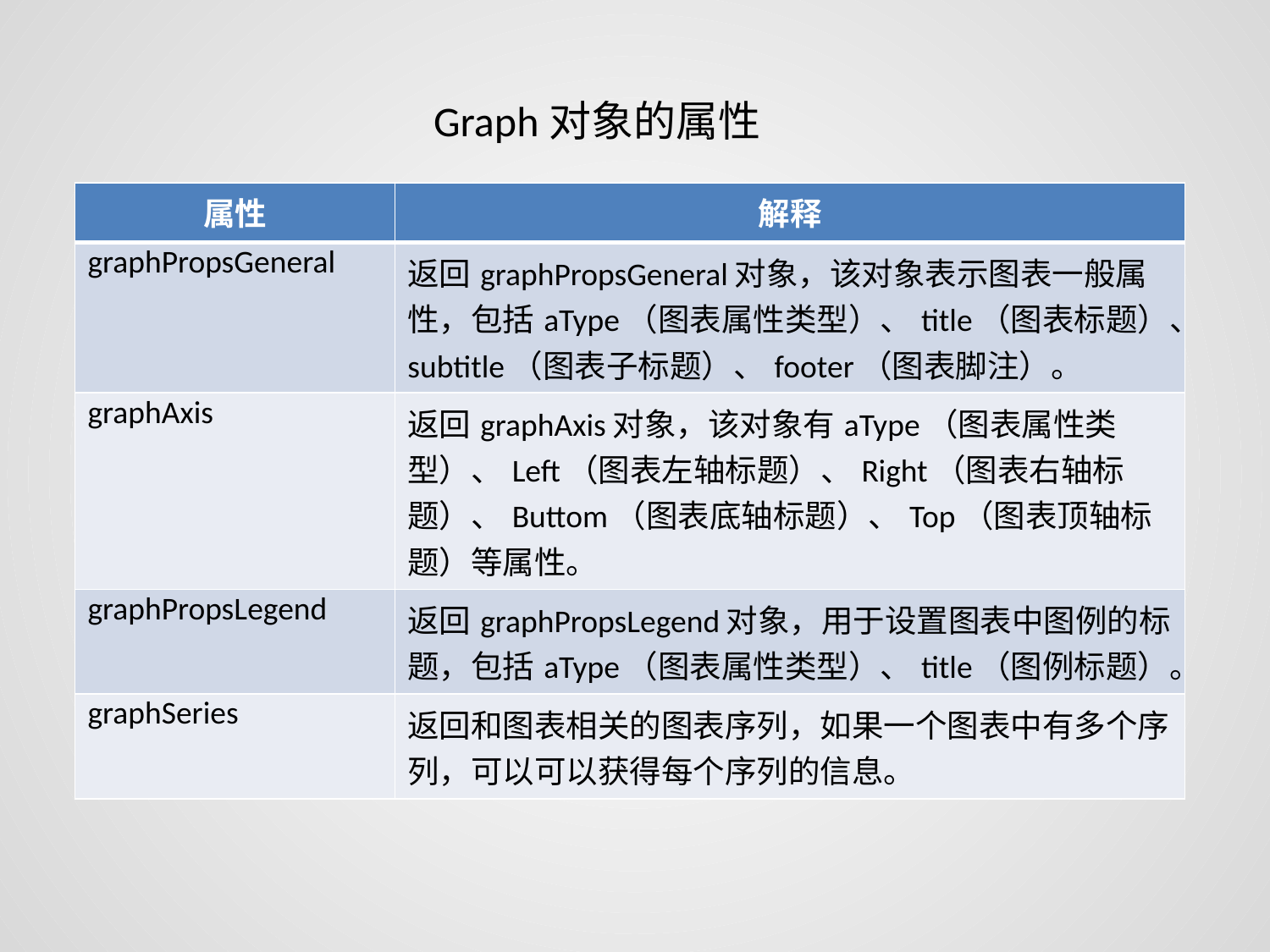

Graph对象的属性
| 属性 | 解释 |
| --- | --- |
| graphPropsGeneral | 返回graphPropsGeneral对象，该对象表示图表一般属性，包括aType（图表属性类型）、title（图表标题）、subtitle（图表子标题）、footer（图表脚注）。 |
| graphAxis | 返回graphAxis对象，该对象有aType（图表属性类型）、Left（图表左轴标题）、Right（图表右轴标题）、Buttom（图表底轴标题）、Top（图表顶轴标题）等属性。 |
| graphPropsLegend | 返回graphPropsLegend对象，用于设置图表中图例的标题，包括aType（图表属性类型）、title（图例标题）。 |
| graphSeries | 返回和图表相关的图表序列，如果一个图表中有多个序列，可以可以获得每个序列的信息。 |